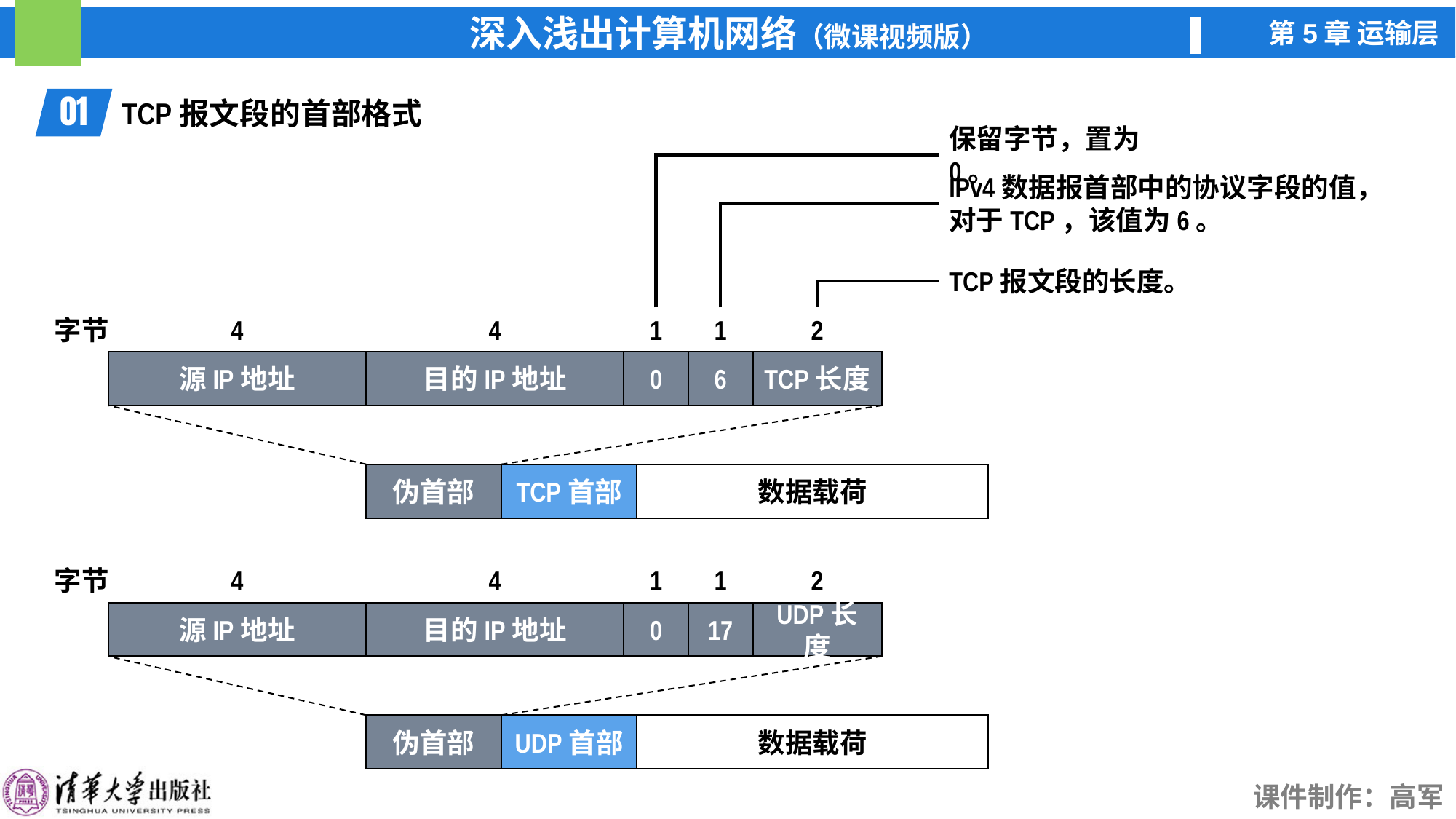

01
TCP报文段的首部格式
保留字节，置为0。
IPv4数据报首部中的协议字段的值，对于TCP，该值为6。
TCP报文段的长度。
字节
4
4
1
1
2
0
6
TCP长度
目的IP地址
源IP地址
伪首部
TCP首部
数据载荷
字节
4
4
1
1
2
0
17
UDP长度
目的IP地址
源IP地址
伪首部
UDP首部
数据载荷